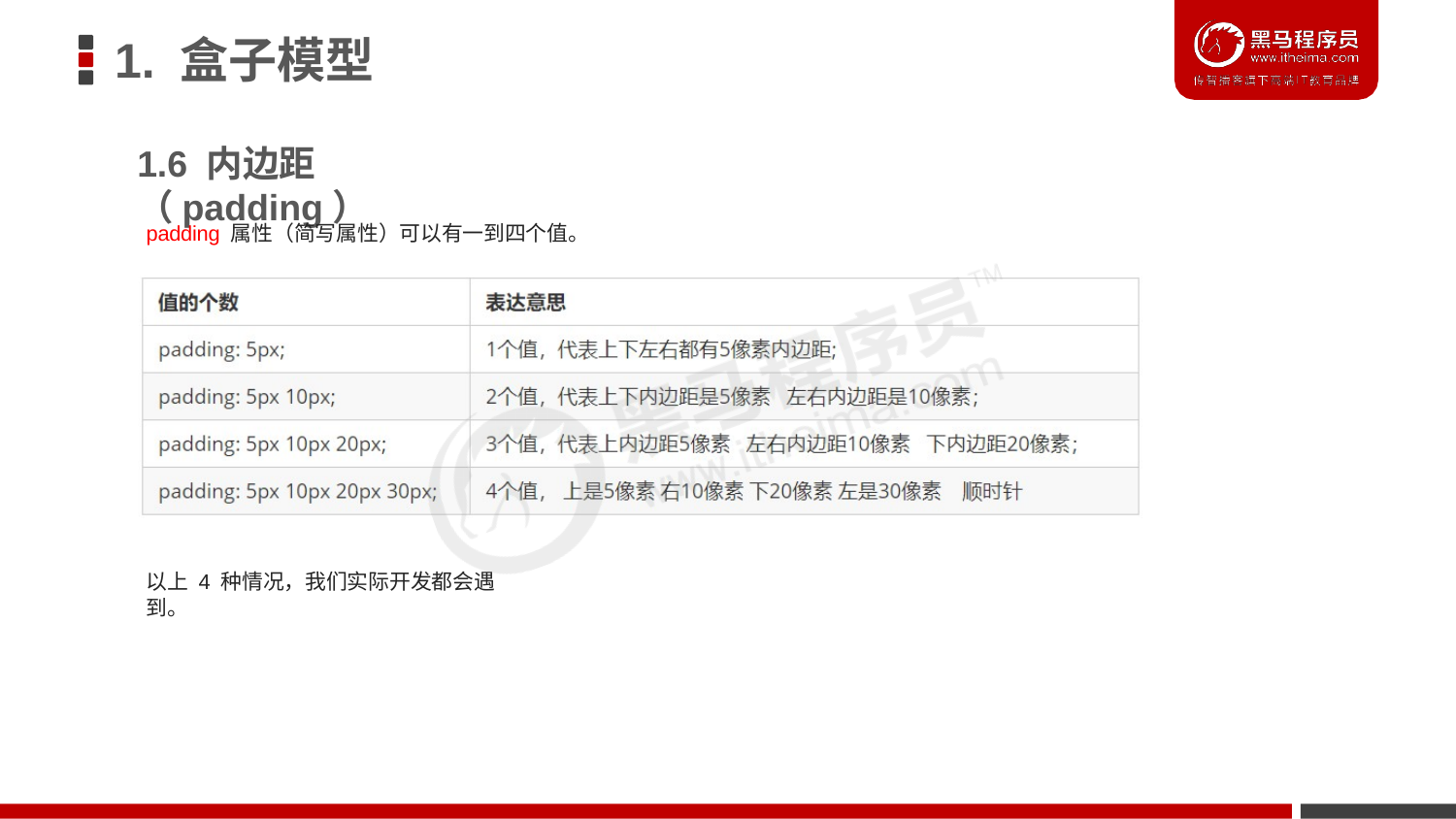

# 1. 盒子模型
1.6 内边距（padding）

padding 属性（简写属性）可以有一到四个值。

以上 4 种情况，我们实际开发都会遇到。